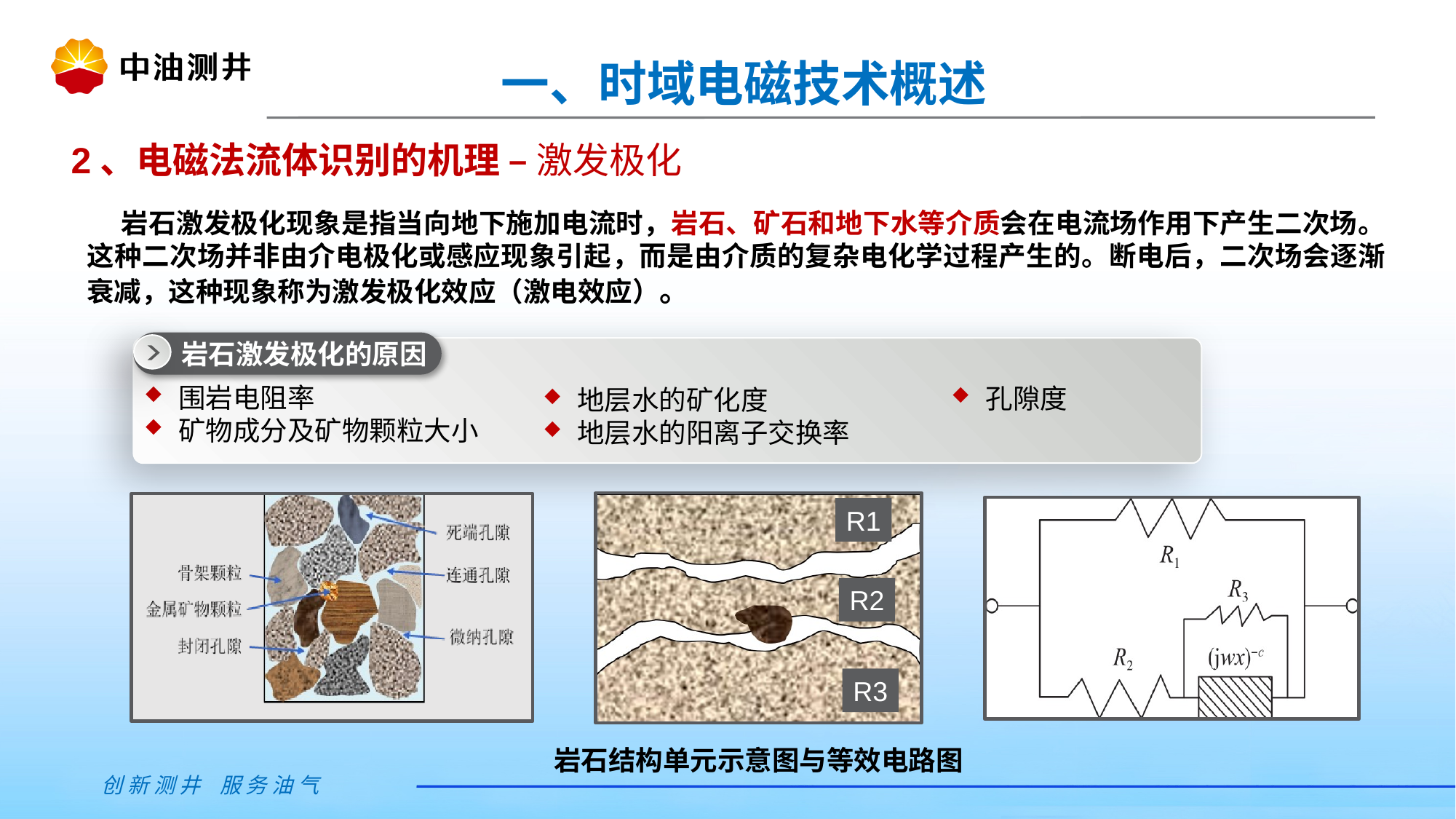

一、时域电磁技术概述
2、电磁法流体识别的机理 – 激发极化
    岩石激发极化现象是指当向地下施加电流时，岩石、矿石和地下水等介质会在电流场作用下产生‌二次场‌。这种二次场并非由介电极化或感应现象引起，而是由介质的复杂电化学过程产生的。断电后，二次场会逐渐衰减，这种现象称为‌激发极化效应‌（激电效应）。

岩石激发极化的原因

孔隙度‌
地层水的矿化度
地层水的阳离子交换率‌

‌

围岩电阻率
矿物成分及矿物颗粒大小

R1
R2
R3
岩石结构单元示意图与等效电路图